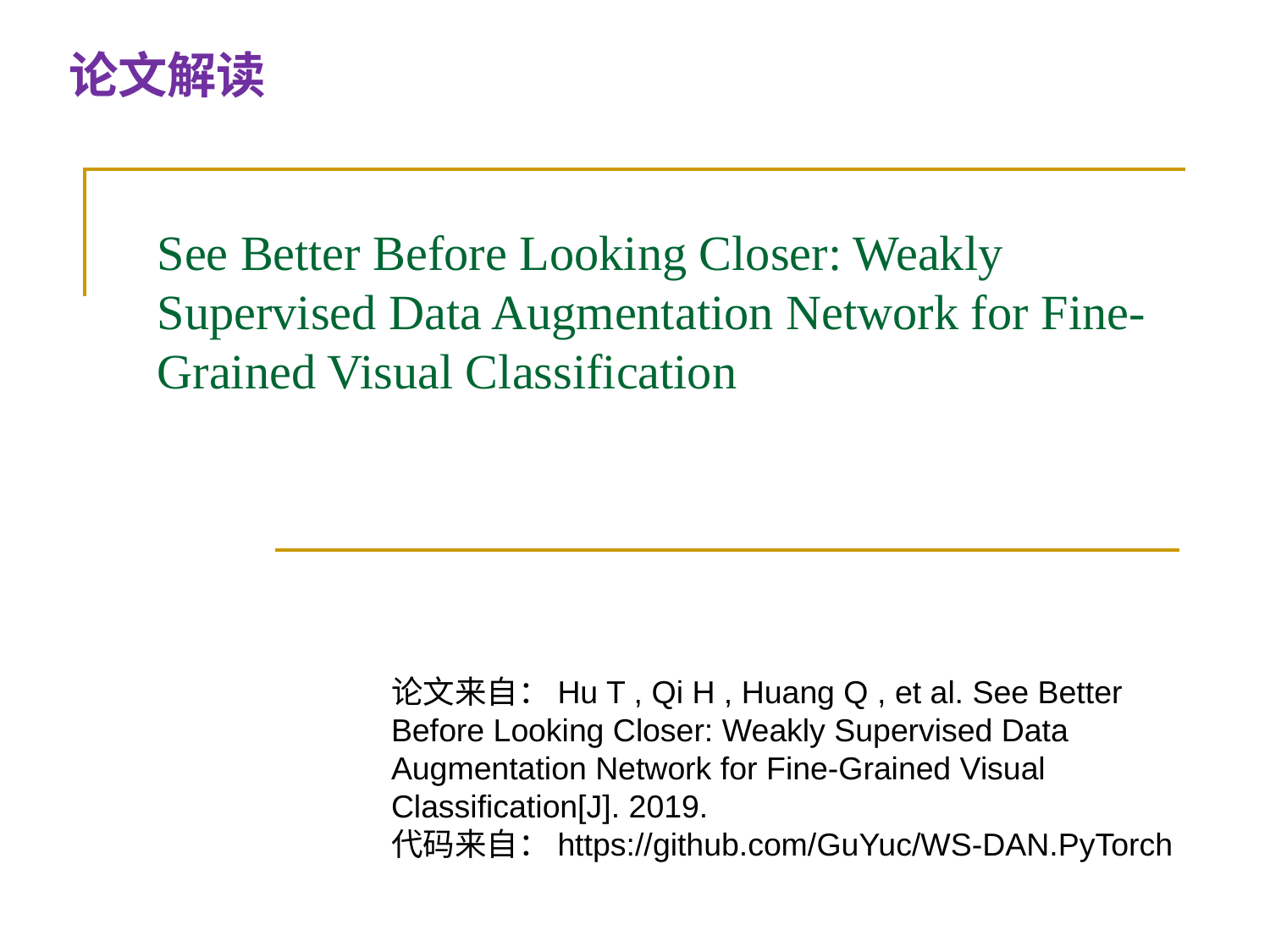

论文解读
# See Better Before Looking Closer: Weakly Supervised Data Augmentation Network for Fine-Grained Visual Classification
论文来自：Hu T , Qi H , Huang Q , et al. See Better Before Looking Closer: Weakly Supervised Data Augmentation Network for Fine-Grained Visual Classification[J]. 2019.
代码来自：https://github.com/GuYuc/WS-DAN.PyTorch